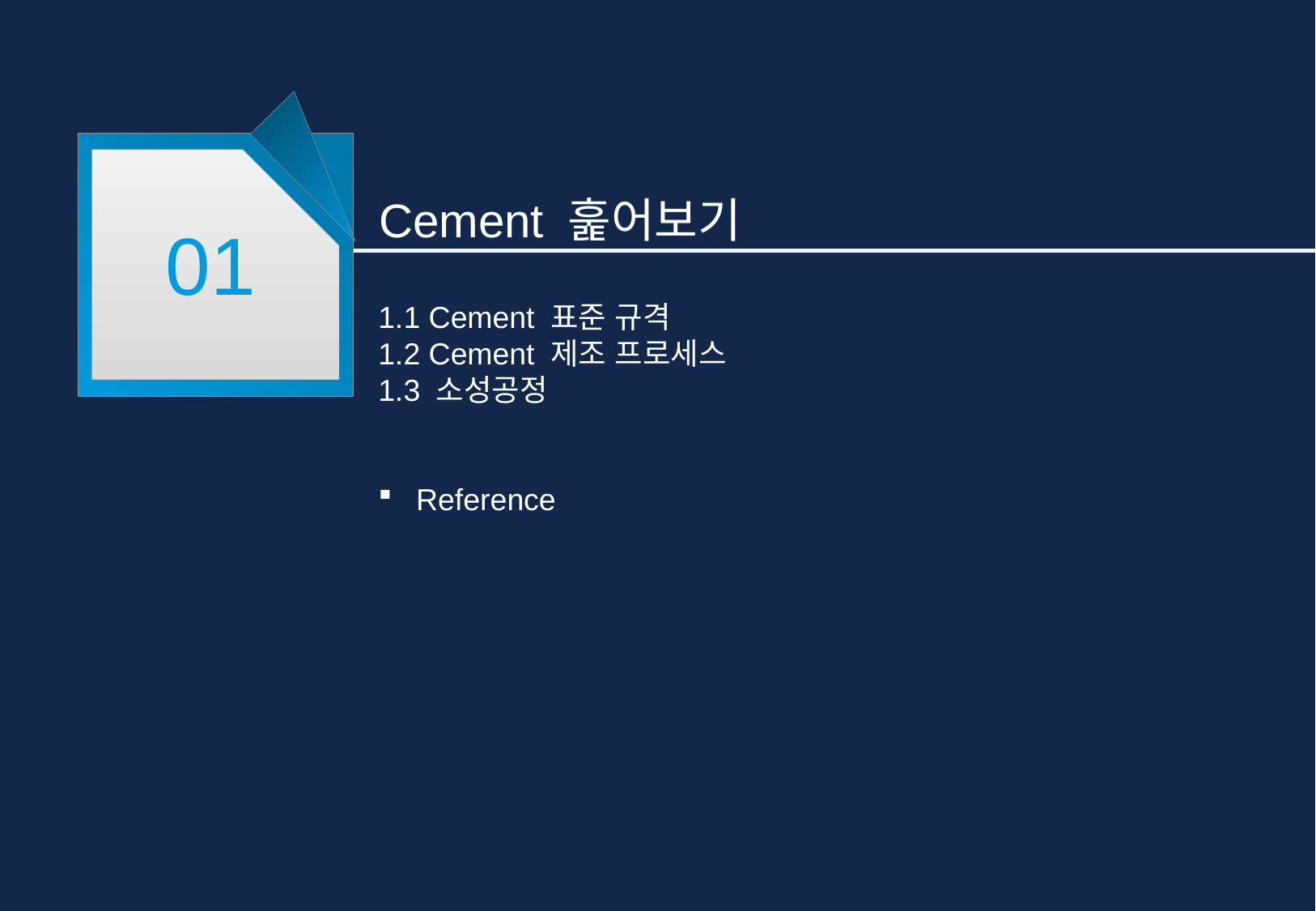

01
Cement 훑어보기
1.1 Cement 표준 규격
1.2 Cement 제조 프로세스
1.3 소성공정

Reference